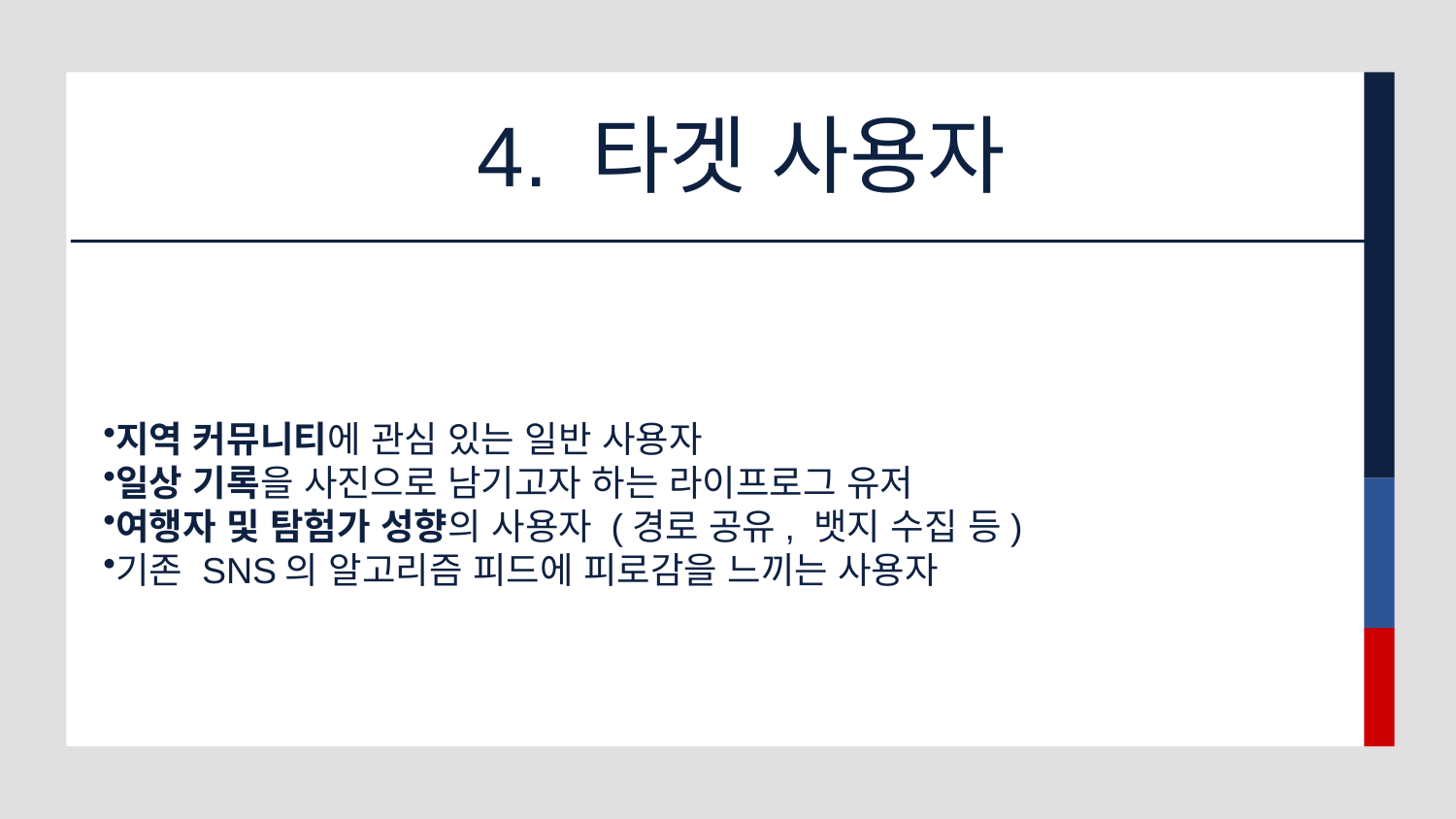

# 4. 타겟 사용자
지역 커뮤니티에 관심 있는 일반 사용자
일상 기록을 사진으로 남기고자 하는 라이프로그 유저
여행자 및 탐험가 성향의 사용자 (경로 공유, 뱃지 수집 등)
기존 SNS의 알고리즘 피드에 피로감을 느끼는 사용자